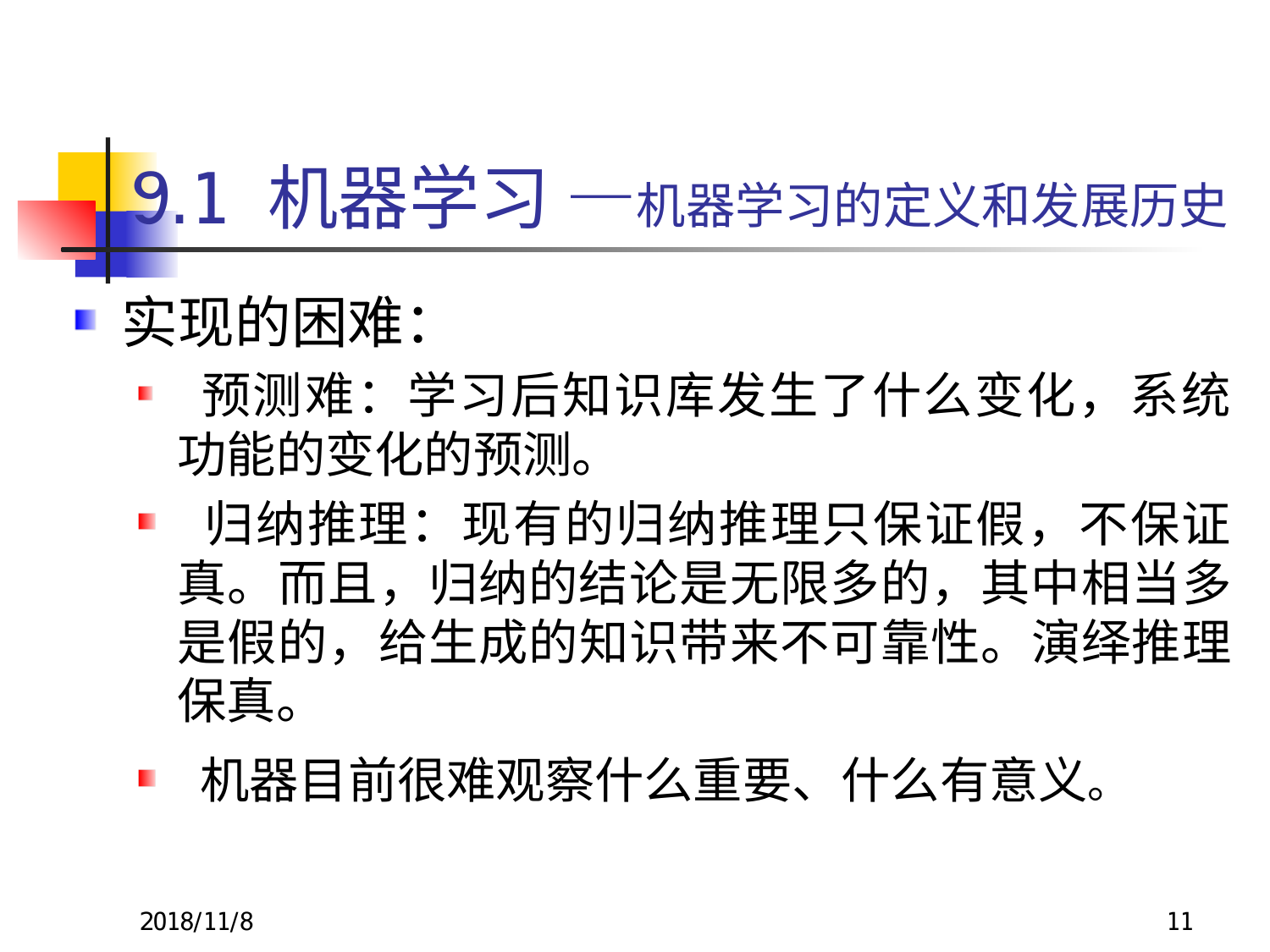

# 9.1 机器学习 —机器学习的定义和发展历史
实现的困难：
 预测难：学习后知识库发生了什么变化，系统功能的变化的预测。
 归纳推理：现有的归纳推理只保证假，不保证真。而且，归纳的结论是无限多的，其中相当多是假的，给生成的知识带来不可靠性。演绎推理保真。
 机器目前很难观察什么重要、什么有意义。
2018/11/8
11